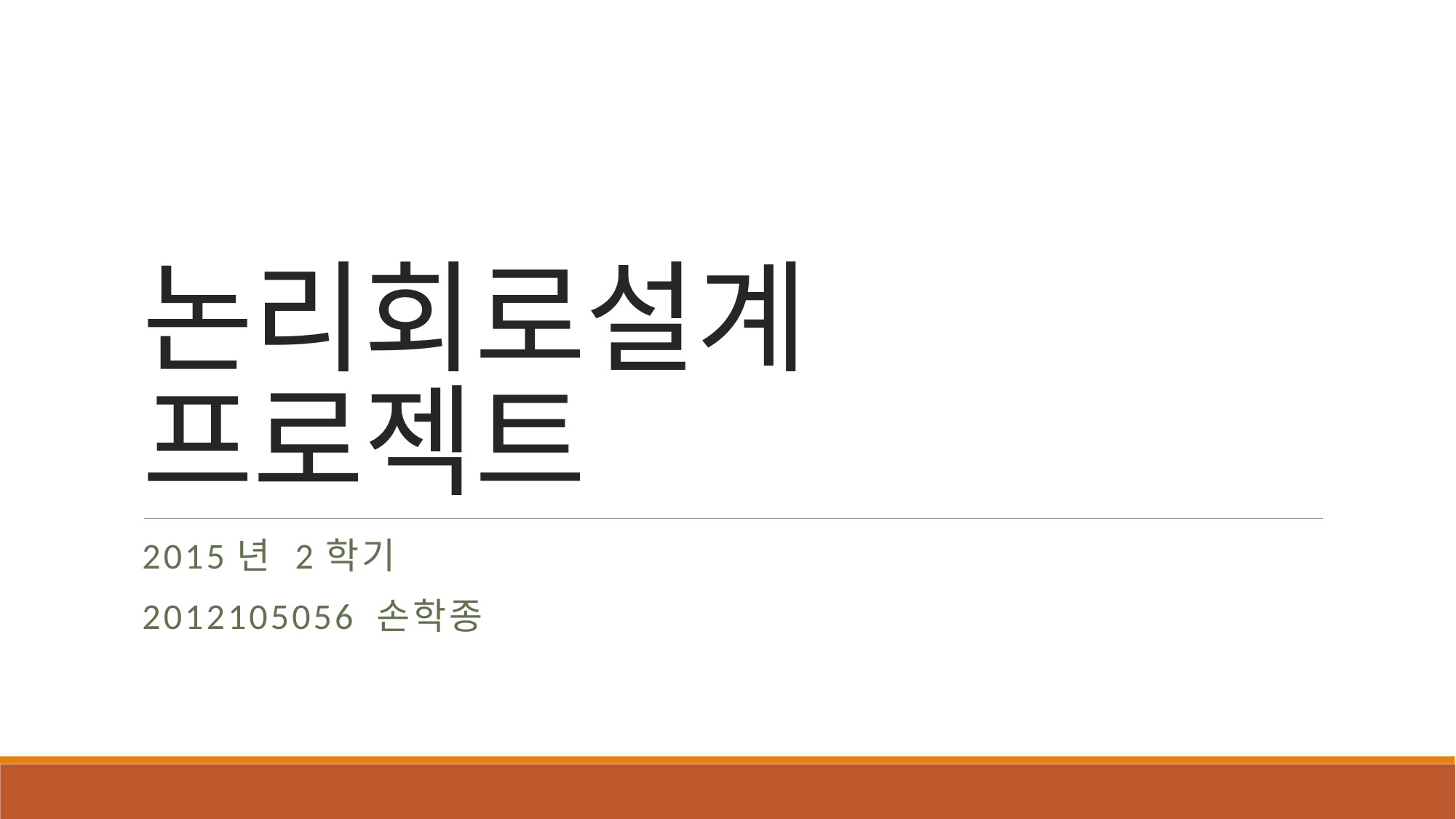

# 논리회로설계 프로젝트
2015년 2학기
2012105056 손학종